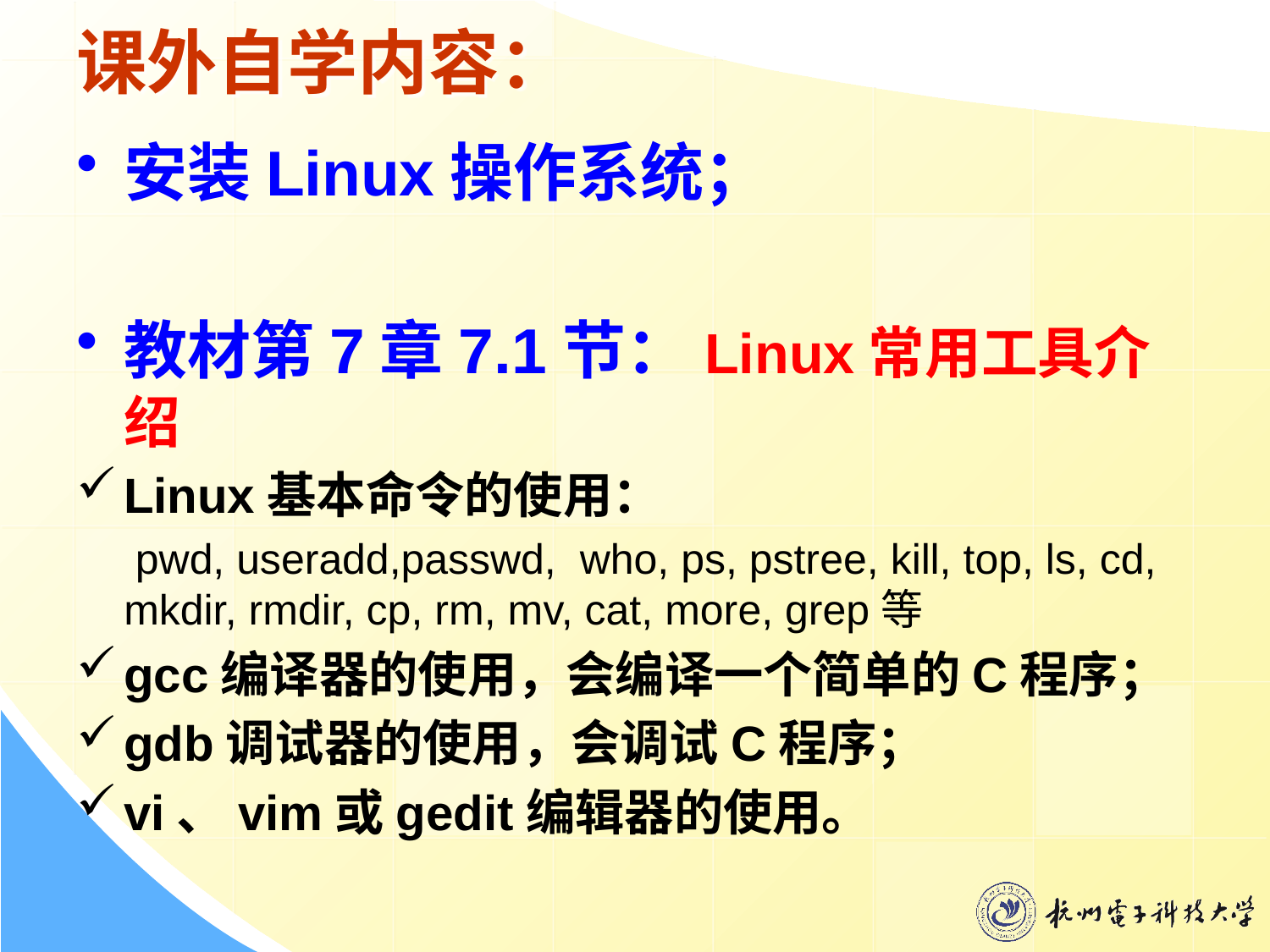

# 课外自学内容：
安装Linux操作系统；

教材第7章7.1节：Linux常用工具介绍
Linux基本命令的使用：
     pwd, useradd,passwd,  who, ps, pstree, kill, top, ls, cd, mkdir, rmdir, cp, rm, mv, cat, more, grep等
gcc编译器的使用，会编译一个简单的C程序；
gdb调试器的使用，会调试C程序；
vi、vim或gedit编辑器的使用。